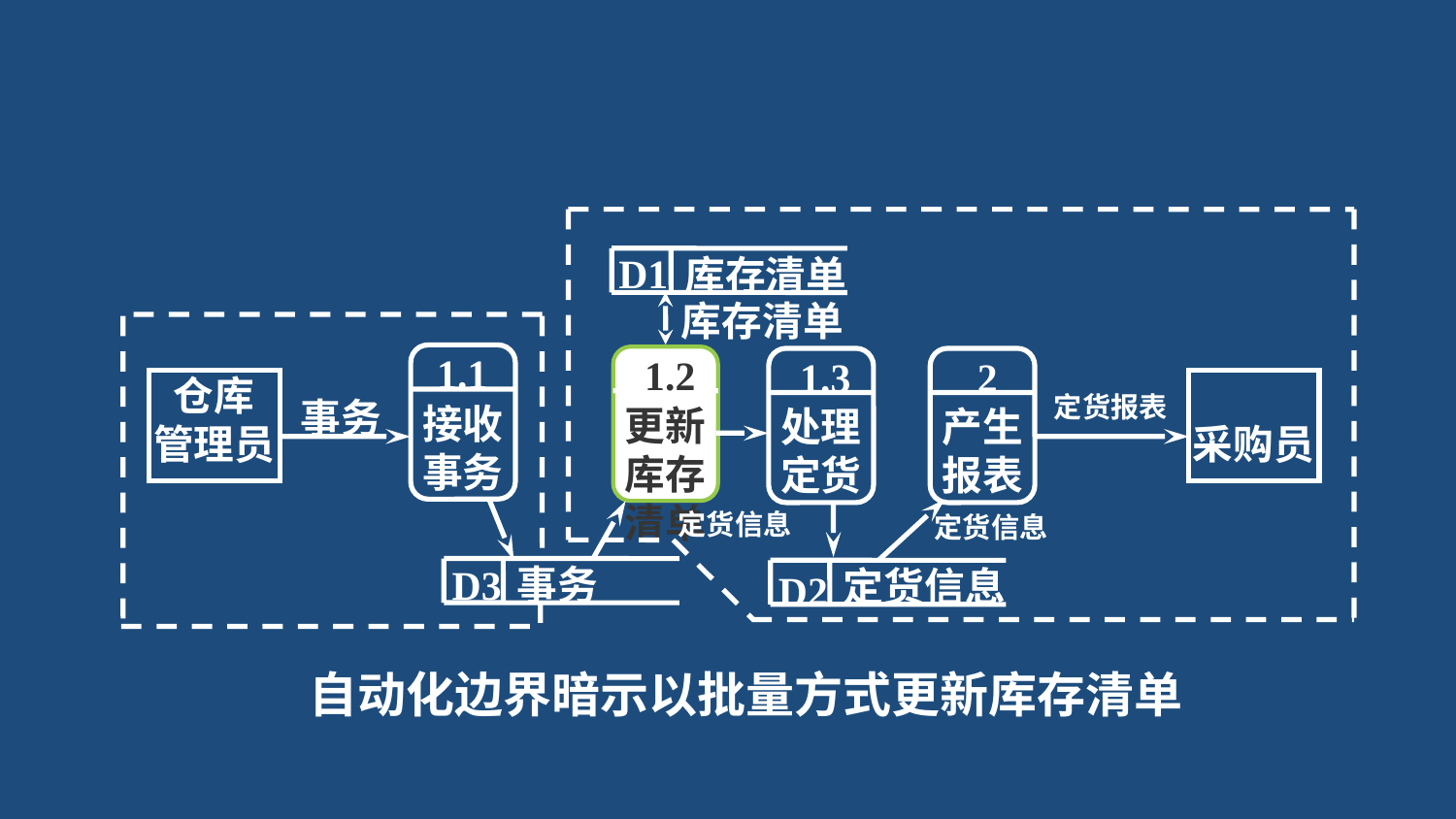

D1
库存清单

库存清单

接收事务

更新库存清单
1.1

处理定货

产生报表
1.2
1.3
2
仓库
管理员

采购员

定货报表

事务

定货信息
定货信息

D3
事务

定货信息
D2
自动化边界暗示以批量方式更新库存清单